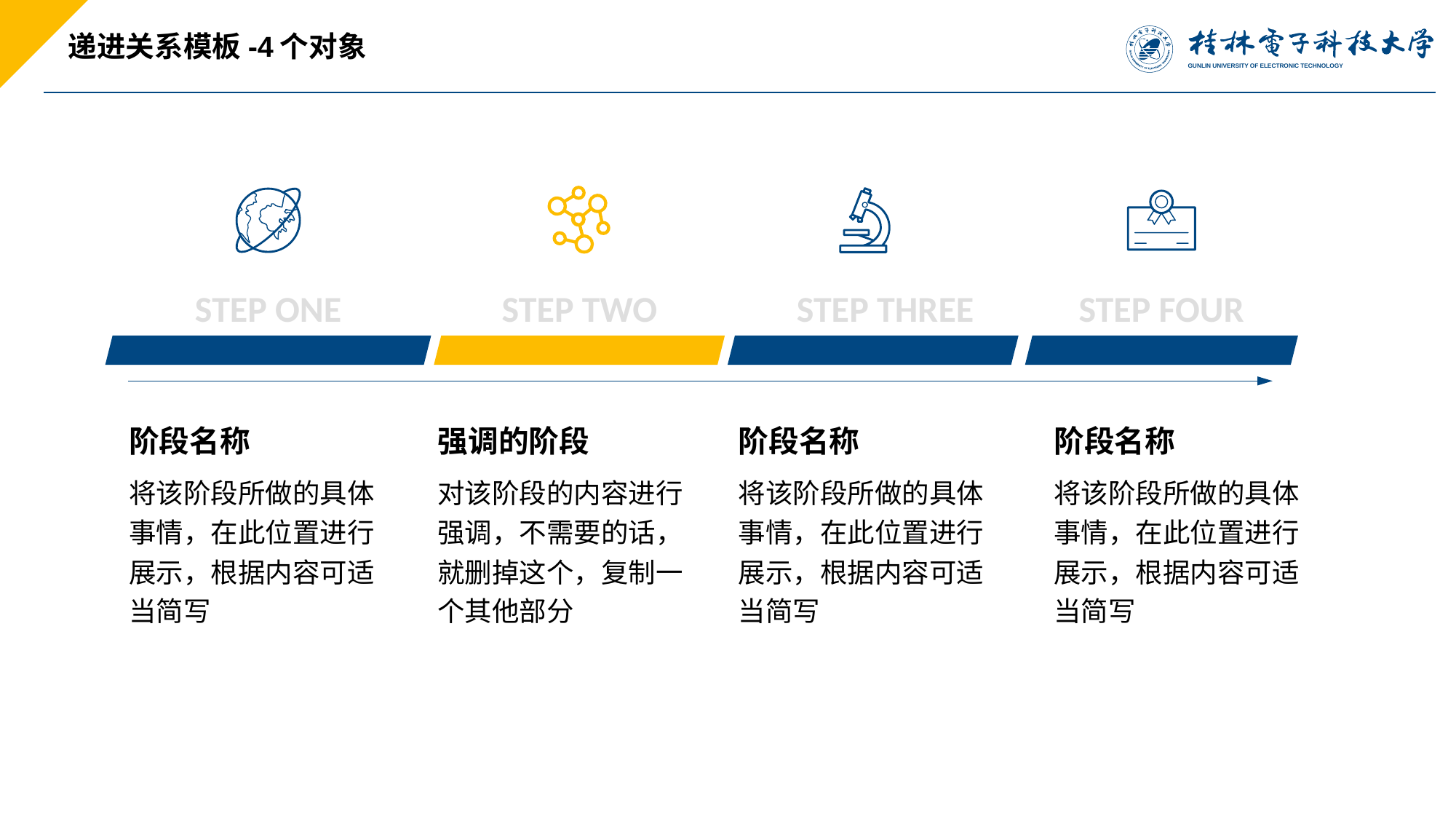

递进关系模板-4个对象

STEP ONE
STEP TWO
STEP THREE
STEP FOUR

阶段名称
强调的阶段
阶段名称
阶段名称
将该阶段所做的具体事情，在此位置进行展示，根据内容可适当简写
对该阶段的内容进行强调，不需要的话，就删掉这个，复制一个其他部分
将该阶段所做的具体事情，在此位置进行展示，根据内容可适当简写
将该阶段所做的具体事情，在此位置进行展示，根据内容可适当简写